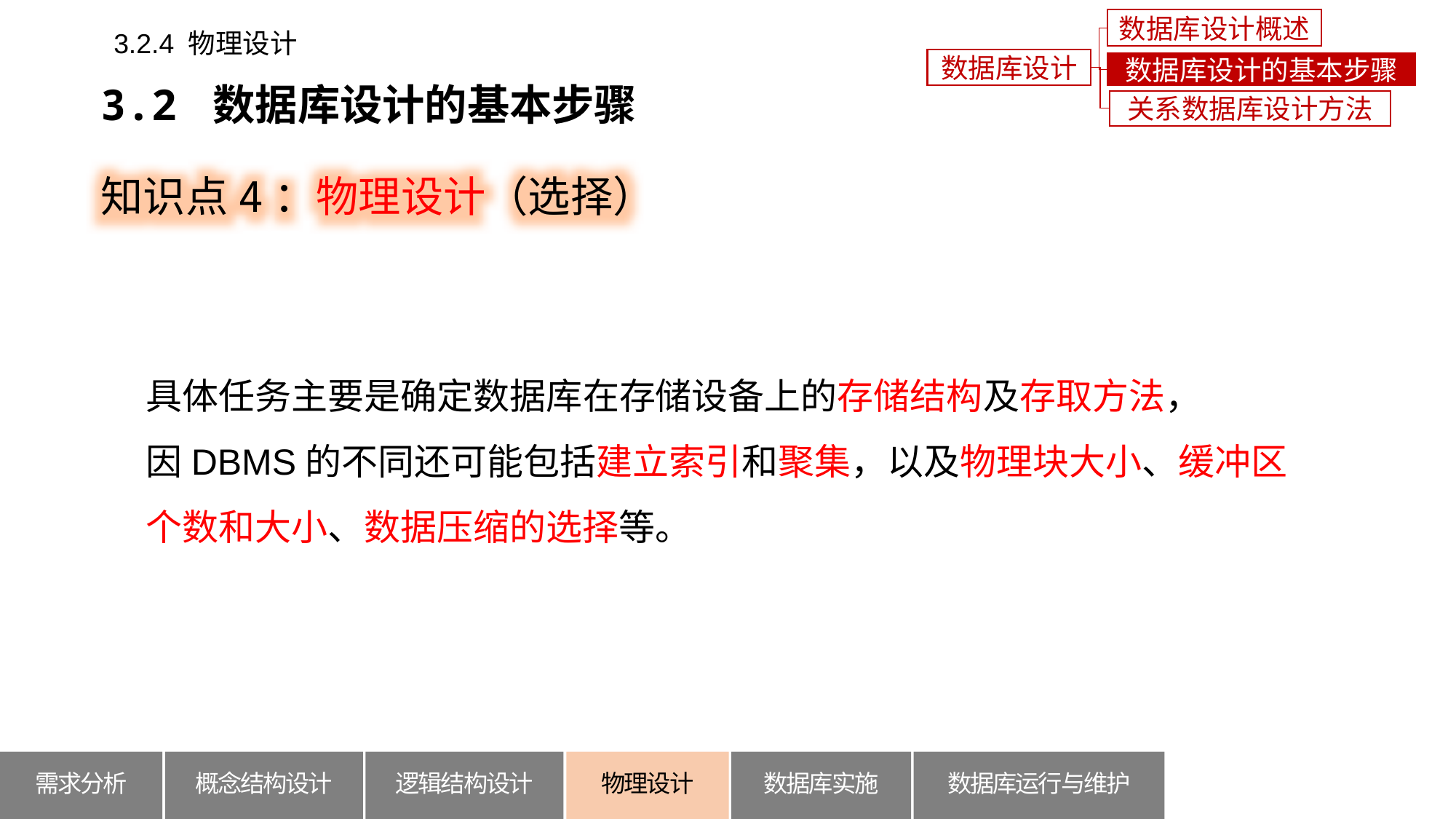

数据库设计概述
3.2.4 物理设计
数据库设计
数据库设计的基本步骤
3.2 数据库设计的基本步骤
关系数据库设计方法
知识点4：物理设计（选择）
具体任务主要是确定数据库在存储设备上的存储结构及存取方法，
因DBMS的不同还可能包括建立索引和聚集，以及物理块大小、缓冲区个数和大小、数据压缩的选择等。
概念结构设计
逻辑结构设计
数据库运行与维护
需求分析
物理设计
数据库实施